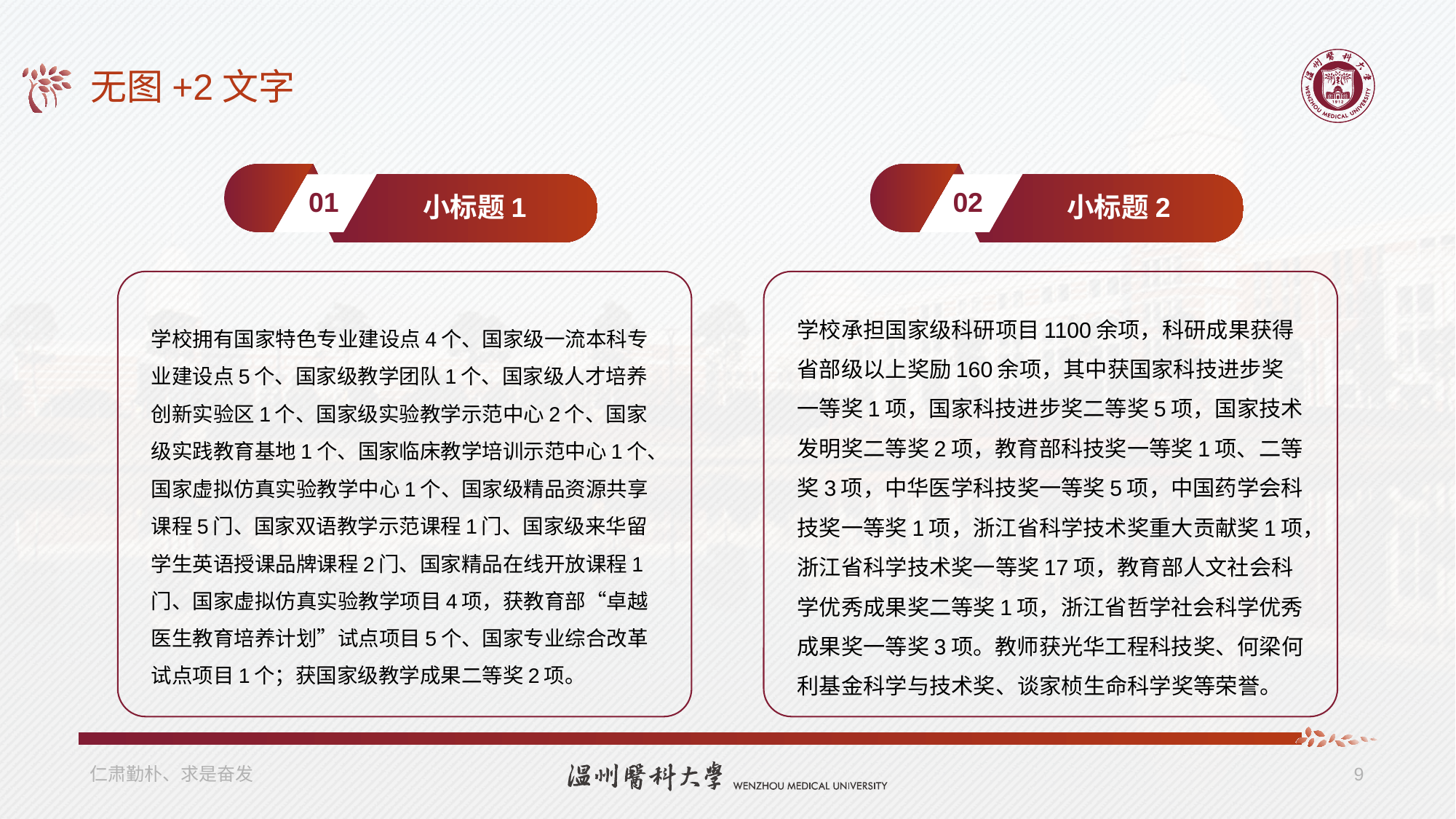

# 无图+2文字
01
02
小标题1
小标题2
学校拥有国家特色专业建设点4个、国家级一流本科专业建设点5个、国家级教学团队1个、国家级人才培养创新实验区1个、国家级实验教学示范中心2个、国家级实践教育基地1个、国家临床教学培训示范中心1个、国家虚拟仿真实验教学中心1个、国家级精品资源共享课程5门、国家双语教学示范课程1门、国家级来华留学生英语授课品牌课程2门、国家精品在线开放课程1门、国家虚拟仿真实验教学项目4项，获教育部“卓越医生教育培养计划”试点项目5个、国家专业综合改革试点项目1个；获国家级教学成果二等奖2项。
学校承担国家级科研项目1100余项，科研成果获得省部级以上奖励160余项，其中获国家科技进步奖一等奖1项，国家科技进步奖二等奖5项，国家技术发明奖二等奖2项，教育部科技奖一等奖1项、二等奖3项，中华医学科技奖一等奖5项，中国药学会科技奖一等奖1项，浙江省科学技术奖重大贡献奖1项，浙江省科学技术奖一等奖17项，教育部人文社会科学优秀成果奖二等奖1项，浙江省哲学社会科学优秀成果奖一等奖3项。教师获光华工程科技奖、何梁何利基金科学与技术奖、谈家桢生命科学奖等荣誉。
仁肃勤朴、求是奋发
9